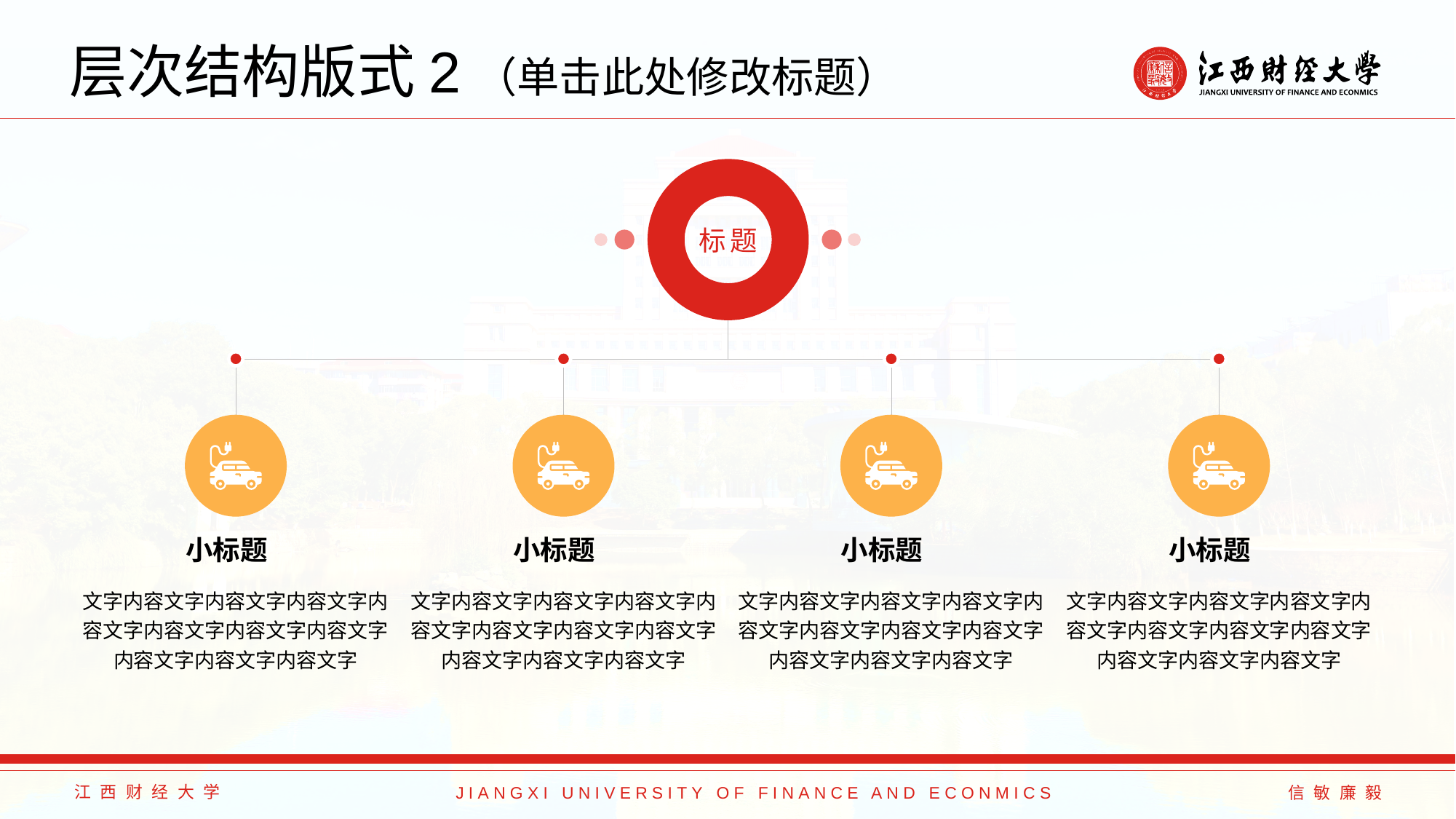

# 层次结构版式2（单击此处修改标题）
标题

小标题
文字内容文字内容文字内容文字内容文字内容文字内容文字内容文字内容文字内容文字内容文字

小标题
文字内容文字内容文字内容文字内容文字内容文字内容文字内容文字内容文字内容文字内容文字

小标题
文字内容文字内容文字内容文字内容文字内容文字内容文字内容文字内容文字内容文字内容文字

小标题
文字内容文字内容文字内容文字内容文字内容文字内容文字内容文字内容文字内容文字内容文字